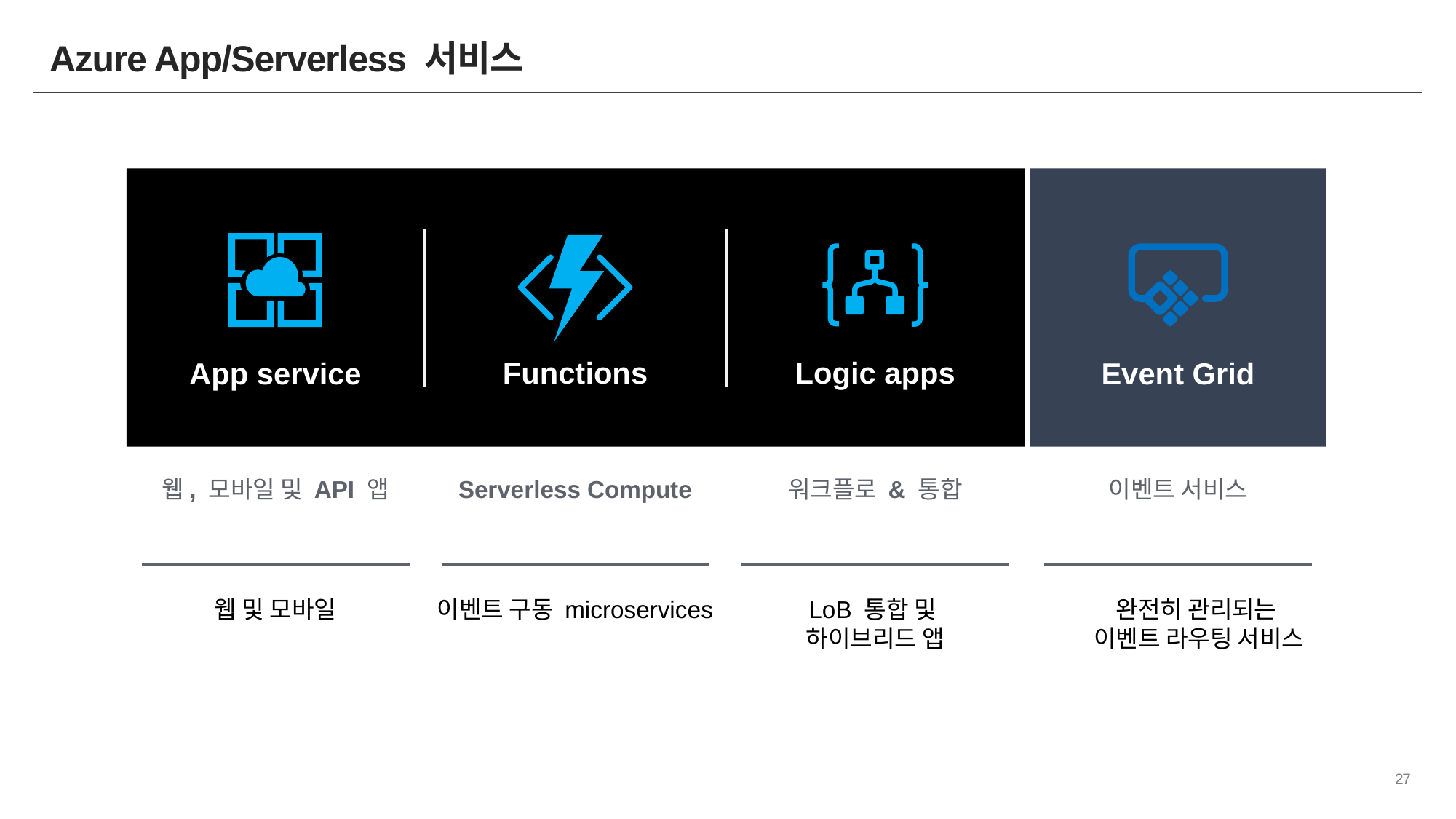

# Azure App/Serverless 서비스

Functions
Logic apps
Event Grid

App service
웹, 모바일 및 API 앱
Serverless Compute
워크플로 & 통합
이벤트 서비스
웹 및 모바일
이벤트 구동 microservices
LoB 통합 및
하이브리드 앱
완전히 관리되는
이벤트 라우팅 서비스